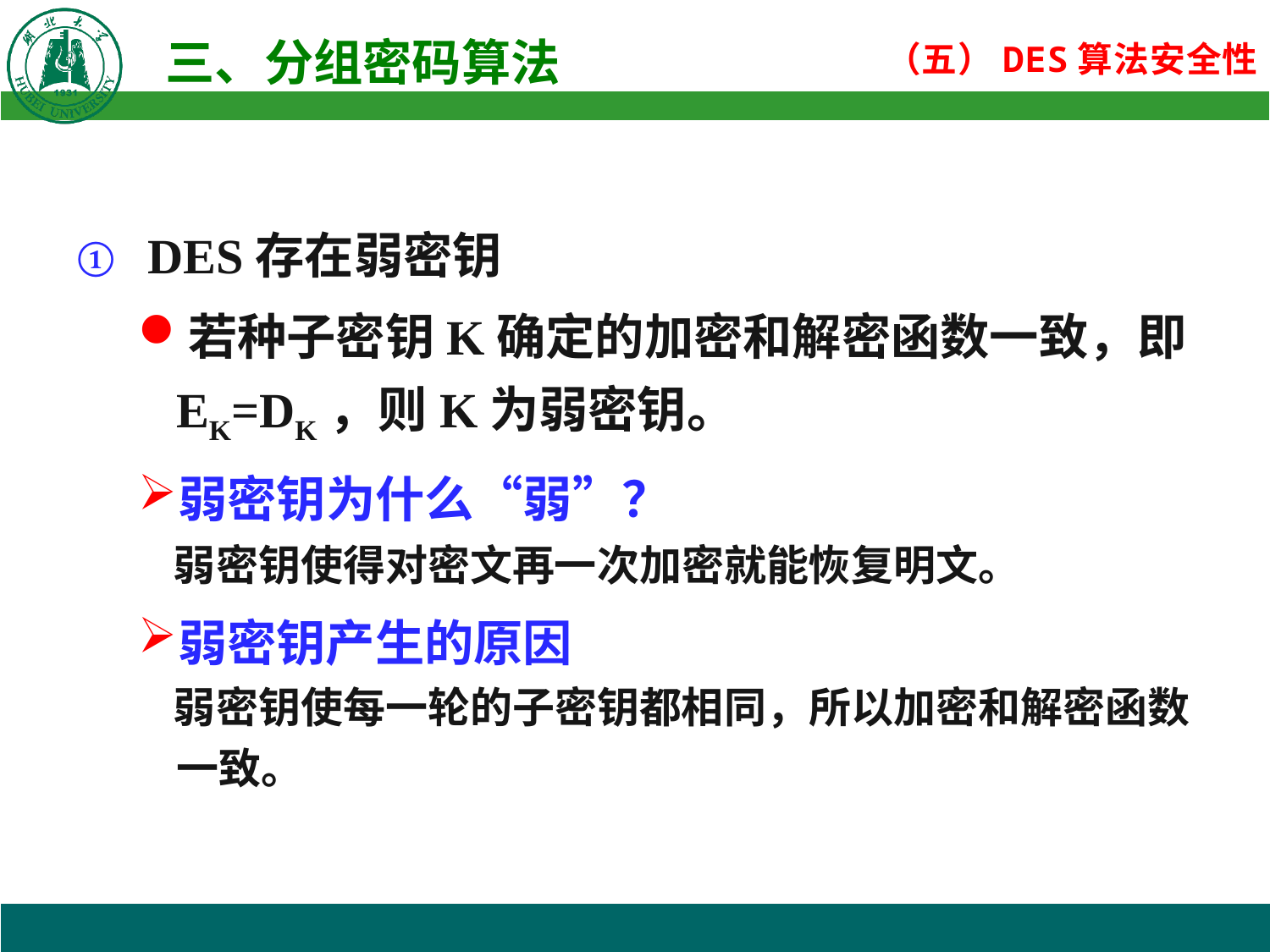

DES存在弱密钥
若种子密钥K确定的加密和解密函数一致，即EK=DK，则K为弱密钥。
弱密钥为什么“弱”？
弱密钥使得对密文再一次加密就能恢复明文。
弱密钥产生的原因
弱密钥使每一轮的子密钥都相同，所以加密和解密函数一致。